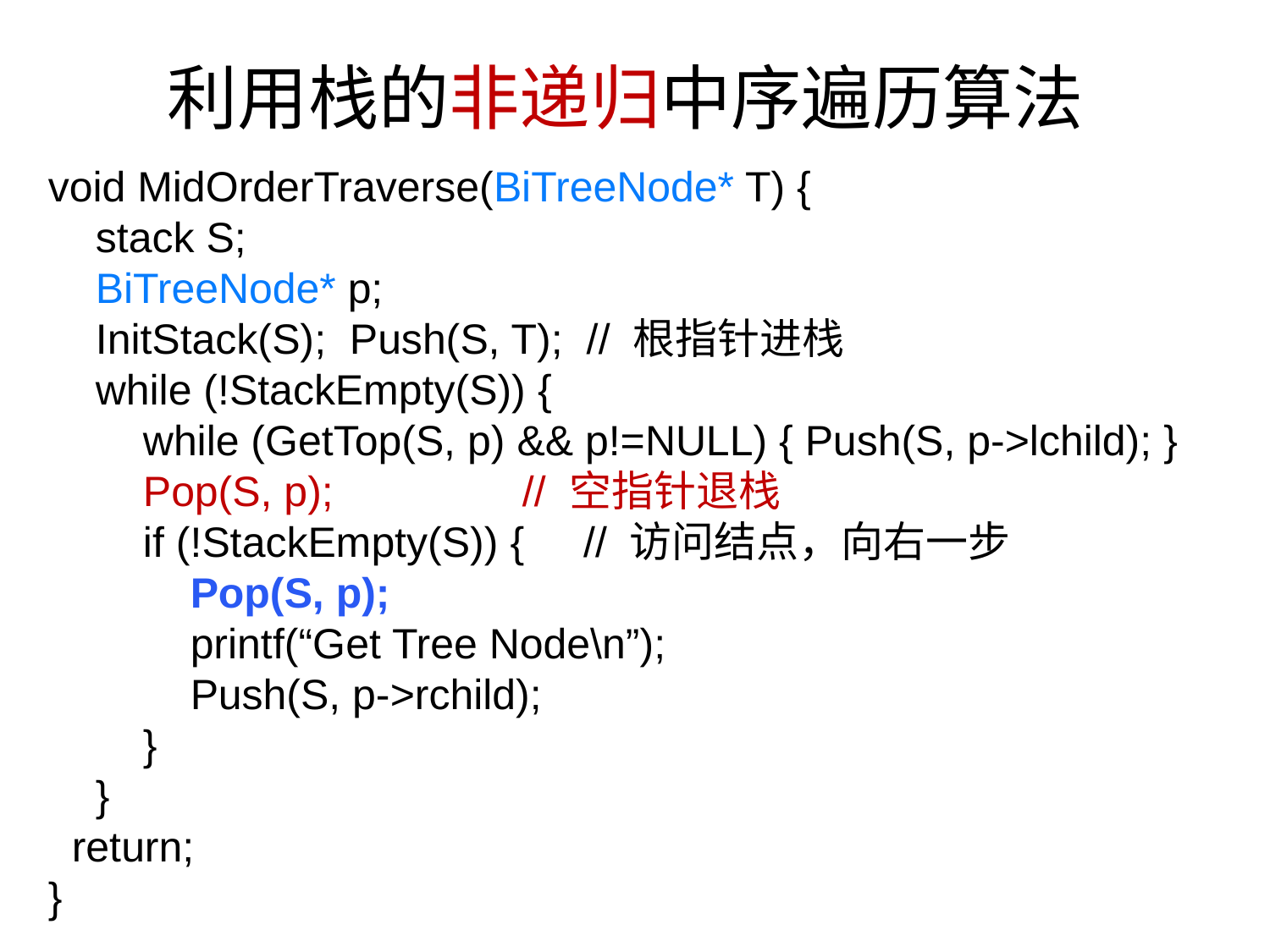

利用栈的非递归中序遍历算法
void MidOrderTraverse(BiTreeNode* T) {
    stack S;
    BiTreeNode* p;
    InitStack(S);  Push(S, T);  // 根指针进栈
    while (!StackEmpty(S)) {
        while (GetTop(S, p) && p!=NULL) { Push(S, p->lchild); }
        Pop(S, p);                // 空指针退栈
        if (!StackEmpty(S)) {     // 访问结点，向右一步
            Pop(S, p);
            printf(“Get Tree Node\n”);
            Push(S, p->rchild);
        }
    }
  return;
}